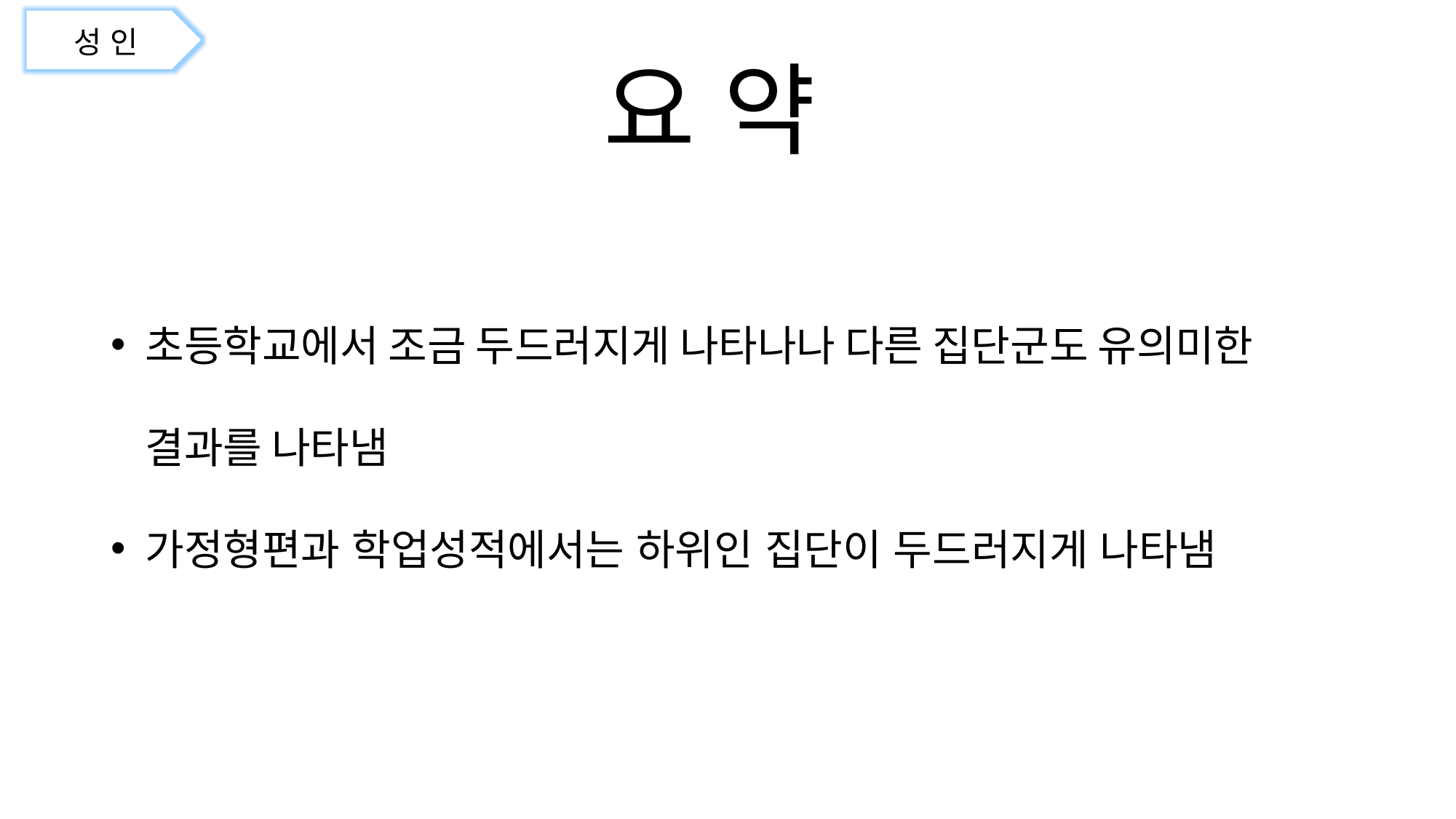

성 인
요 약
초등학교에서 조금 두드러지게 나타나나 다른 집단군도 유의미한 결과를 나타냄
가정형편과 학업성적에서는 하위인 집단이 두드러지게 나타냄